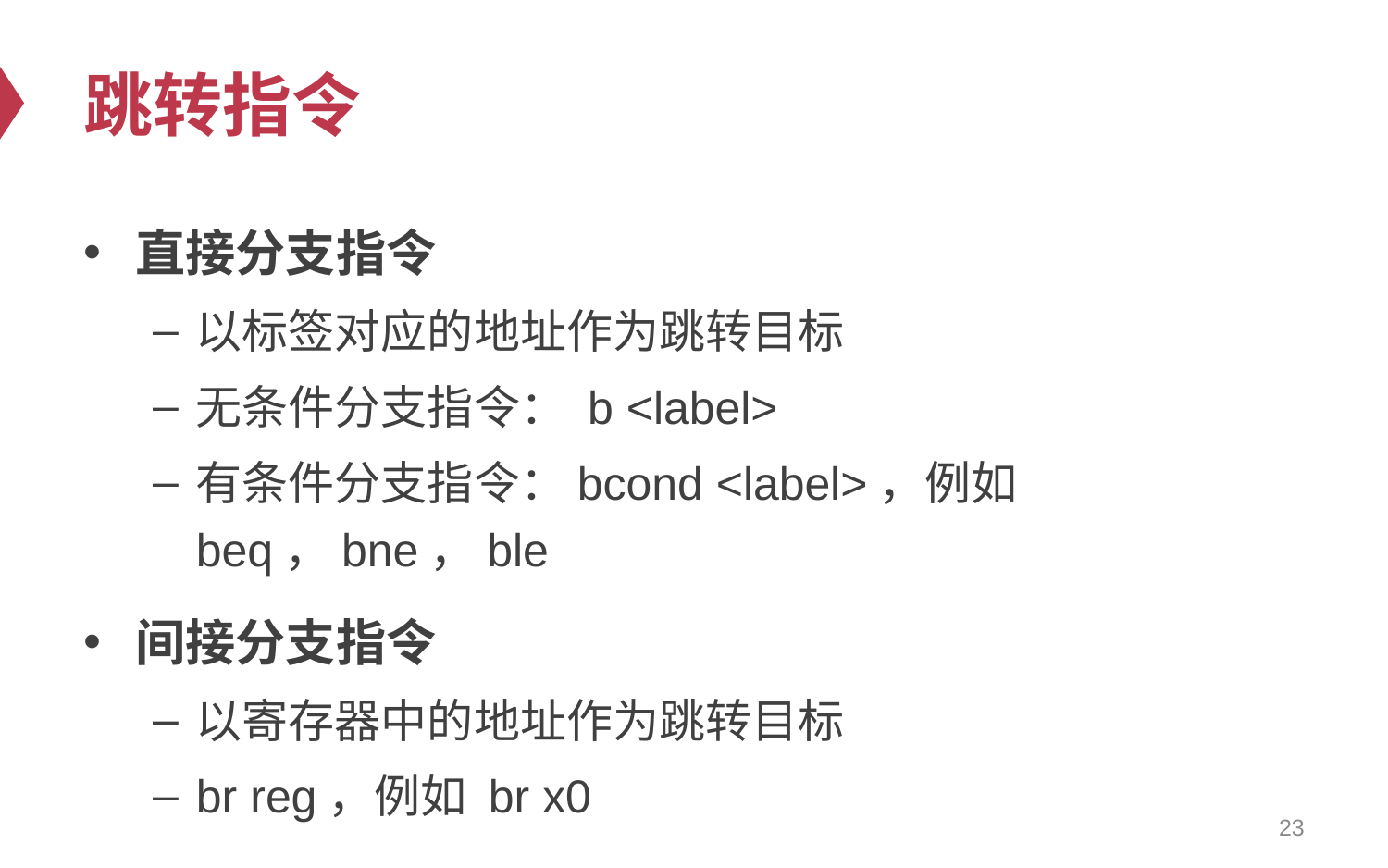

# 跳转指令
直接分支指令
以标签对应的地址作为跳转目标
无条件分支指令： b <label>
有条件分支指令：bcond <label>，例如beq，bne，ble
间接分支指令
以寄存器中的地址作为跳转目标
br reg，例如 br x0
23